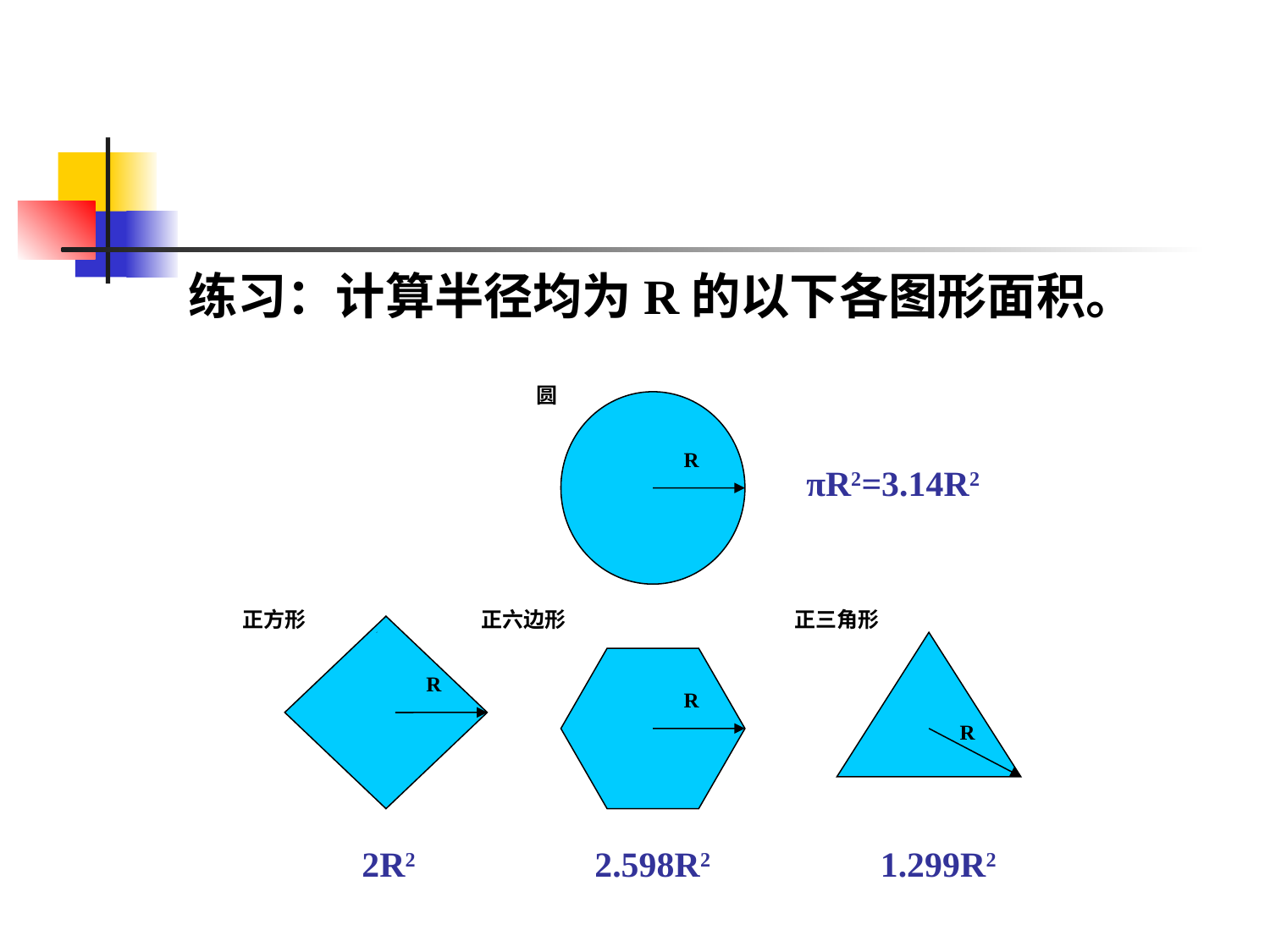

练习：计算半径均为R的以下各图形面积。

圆

R

正方形
正六边形
正三角形

R
R

R

πR2=3.14R2
2R2
2.598R2
1.299R2